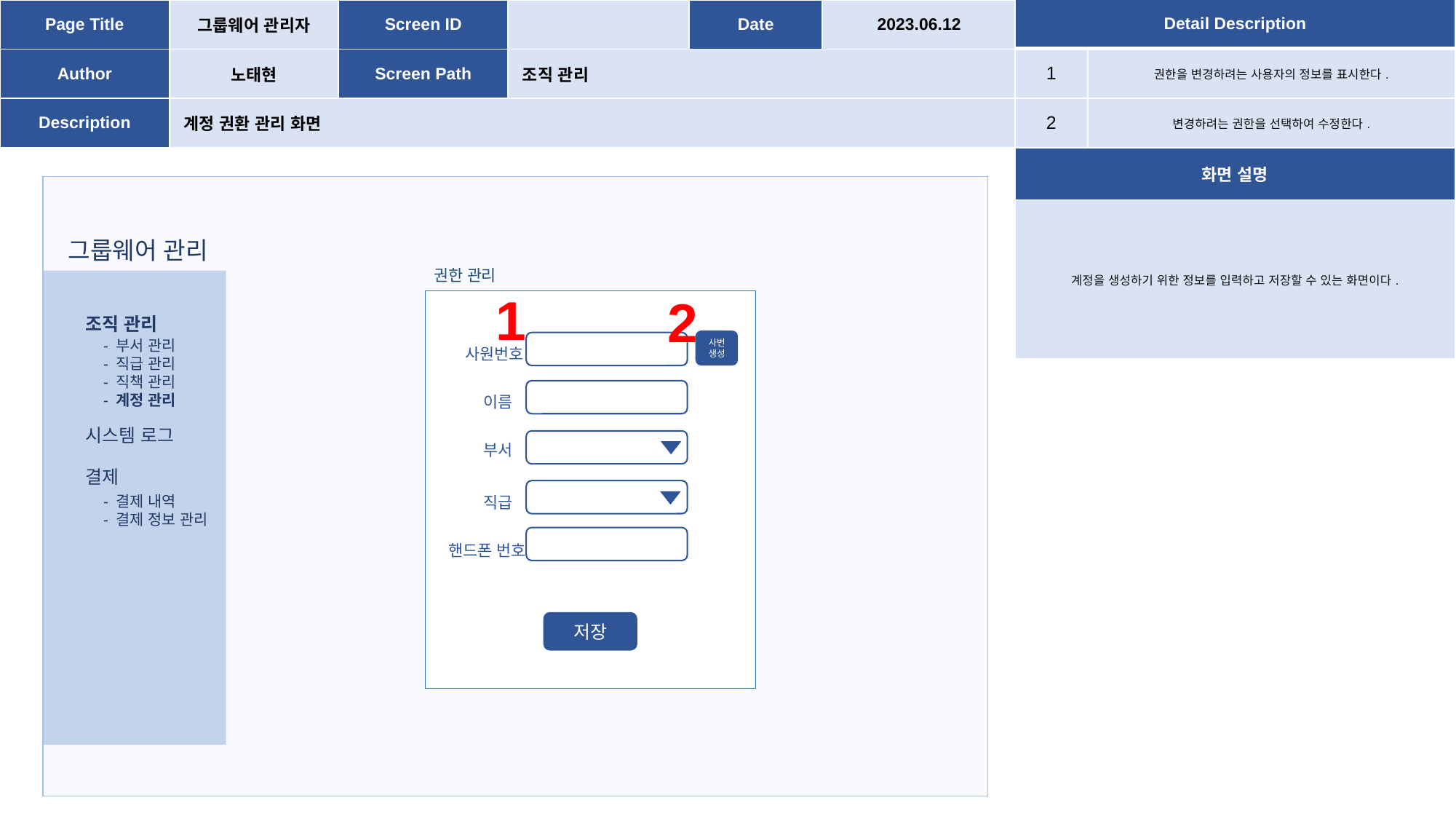

| Page Title | 그룹웨어 관리자 | Screen ID |  | Date | 2023.06.12 |
| --- | --- | --- | --- | --- | --- |
| Author | 노태현 | Screen Path | 조직 관리 |  |  |
| Description | 계정 권환 관리 화면 |  |  |  |  |
| Detail Description |  |
| --- | --- |
| 1 | 권한을 변경하려는 사용자의 정보를 표시한다. |
| 2 | 변경하려는 권한을 선택하여 수정한다. |
| 화면 설명 |  |
| 계정을 생성하기 위한 정보를 입력하고 저장할 수 있는 화면이다. |  |

그룹웨어 관리
권한 관리

조직 관리

시스템 로그

결제

1
2
- 부서 관리
- 직급 관리
- 직책 관리
- 계정 관리

사번 생성

   사원번호

이름

부서

직급

핸드폰 번호

- 결제 내역
- 결제 정보 관리

저장